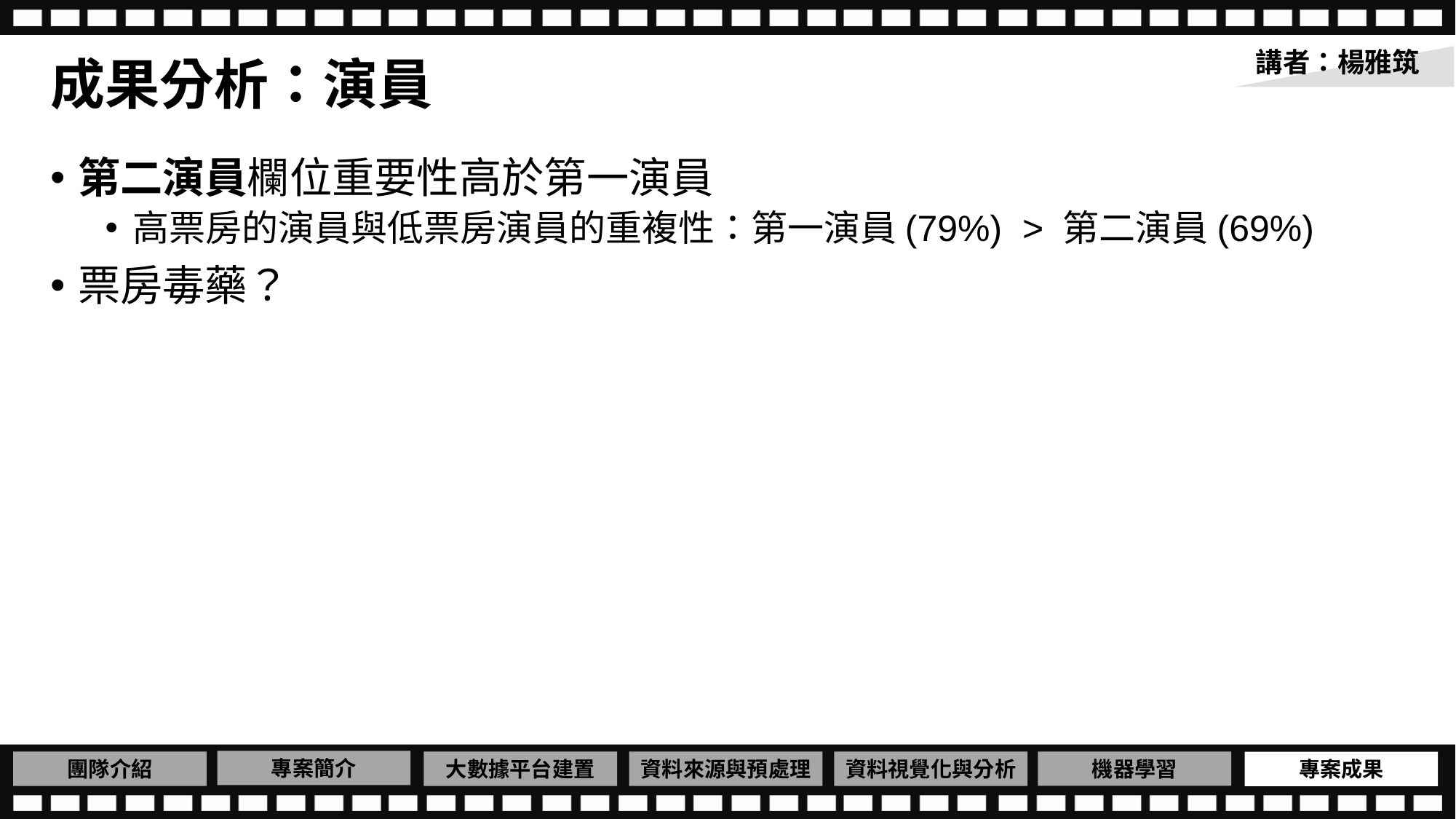

講者：楊雅筑

# 成果分析：演員
第二演員欄位重要性高於第一演員
高票房的演員與低票房演員的重複性：第一演員(79%)  > 第二演員(69%)
票房毒藥？